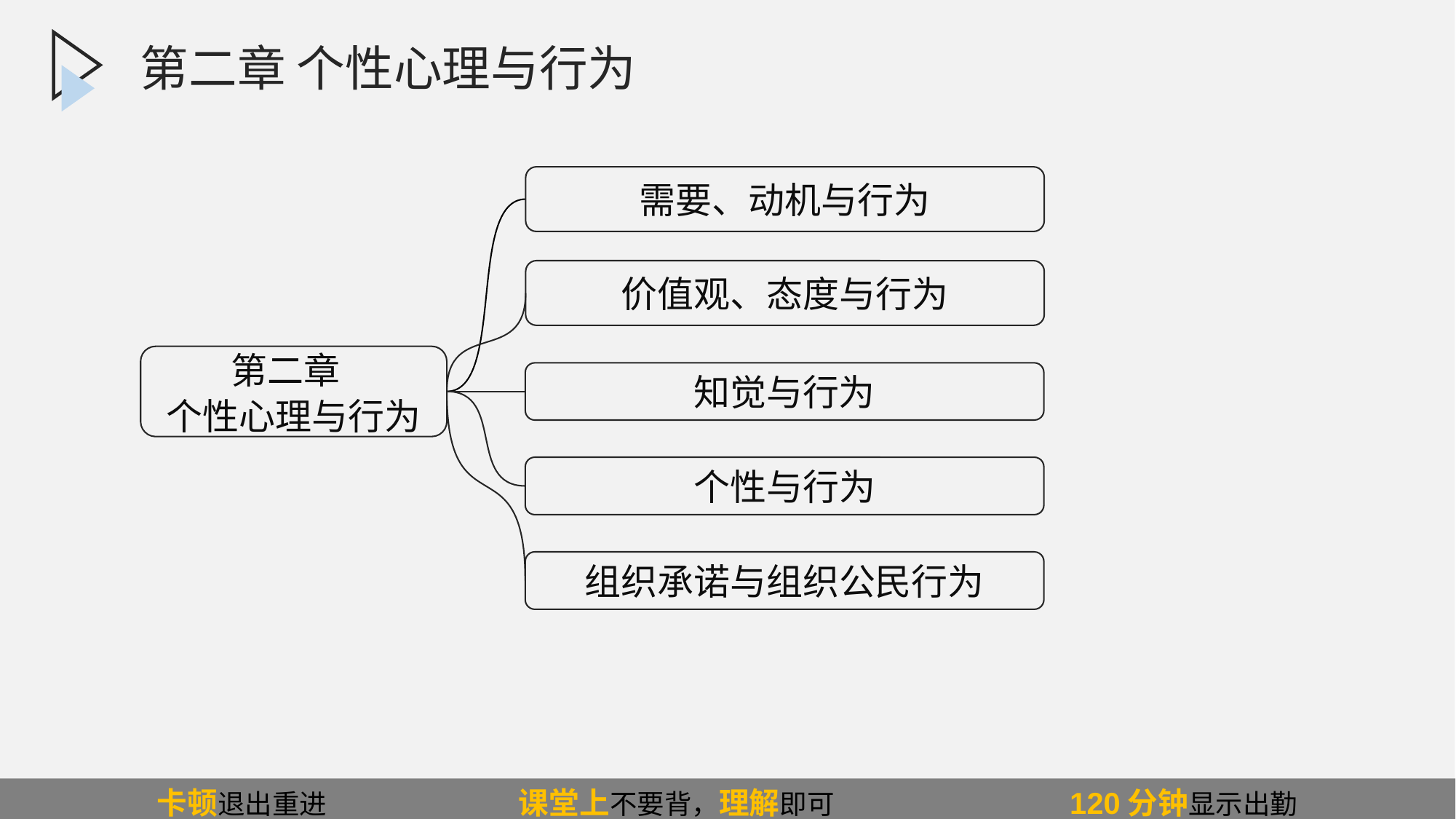

第二章 个性心理与行为
需要、动机与行为
价值观、态度与行为
第二章
个性心理与行为
组织承诺与组织公民行为
知觉与行为
个性与行为